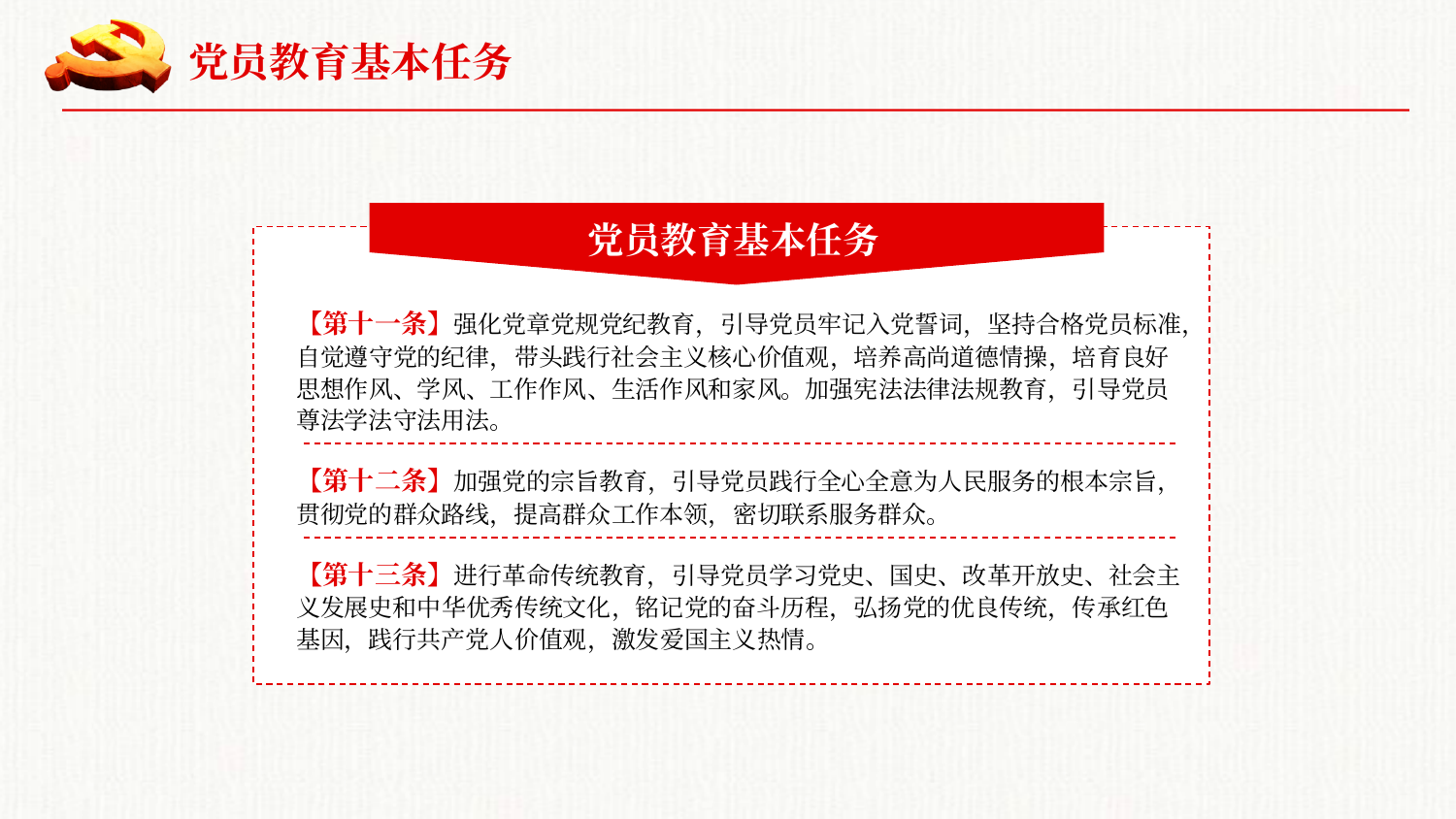

党员教育基本任务

党员教育基本任务

【第十一条】强化党章党规党纪教育，引导党员牢记入党誓词，坚持合格党员标准，自觉遵守党的纪律，带头践行社会主义核心价值观，培养高尚道德情操，培育良好思想作风、学风、工作作风、生活作风和家风。加强宪法法律法规教育，引导党员尊法学法守法用法。
【第十二条】加强党的宗旨教育，引导党员践行全心全意为人民服务的根本宗旨，贯彻党的群众路线，提高群众工作本领，密切联系服务群众。
【第十三条】进行革命传统教育，引导党员学习党史、国史、改革开放史、社会主义发展史和中华优秀传统文化，铭记党的奋斗历程，弘扬党的优良传统，传承红色基因，践行共产党人价值观，激发爱国主义热情。